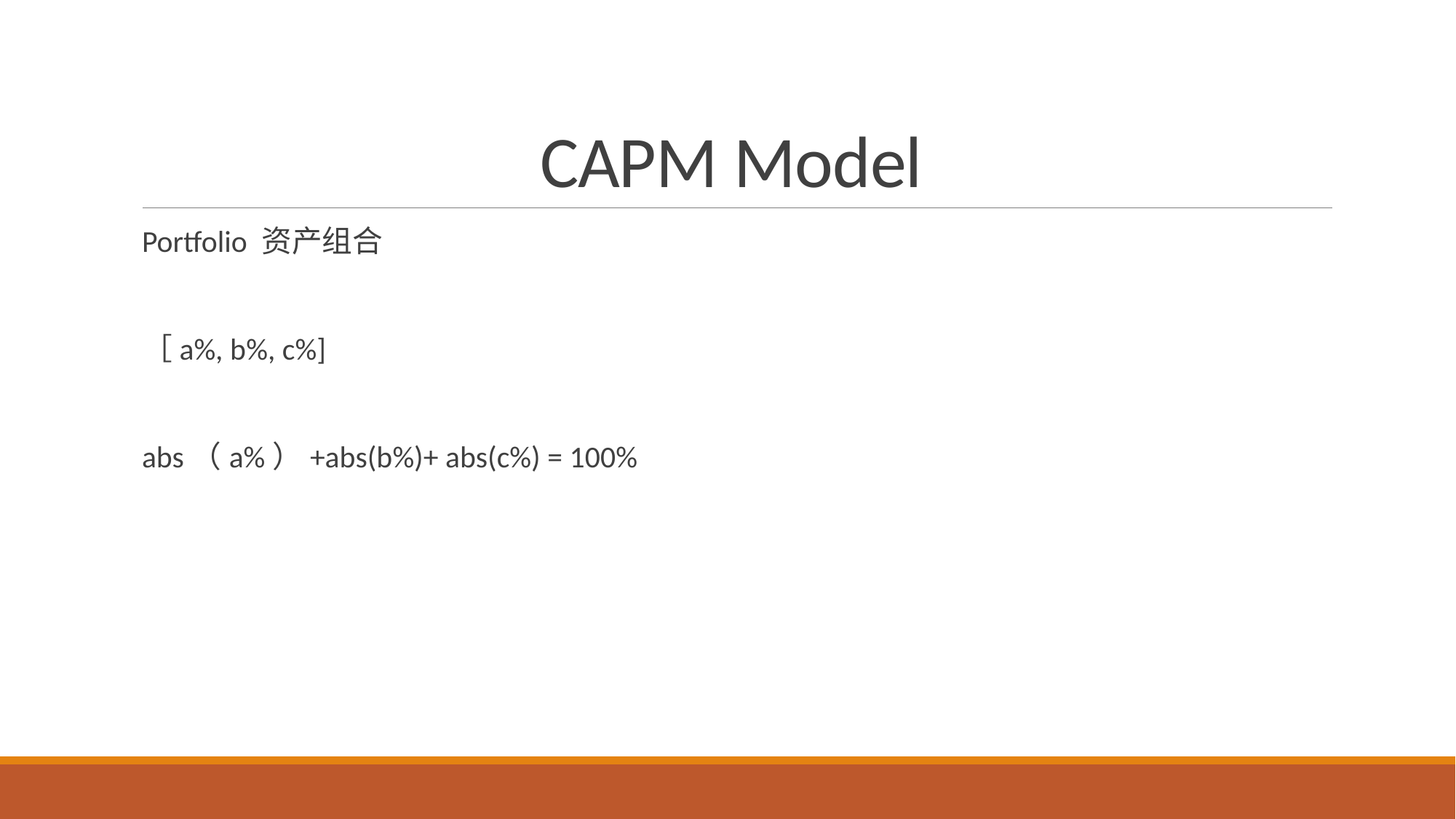

# CAPM Model
Portfolio 资产组合

［a%, b%, c%]

abs（a%）+abs(b%)+ abs(c%) = 100%